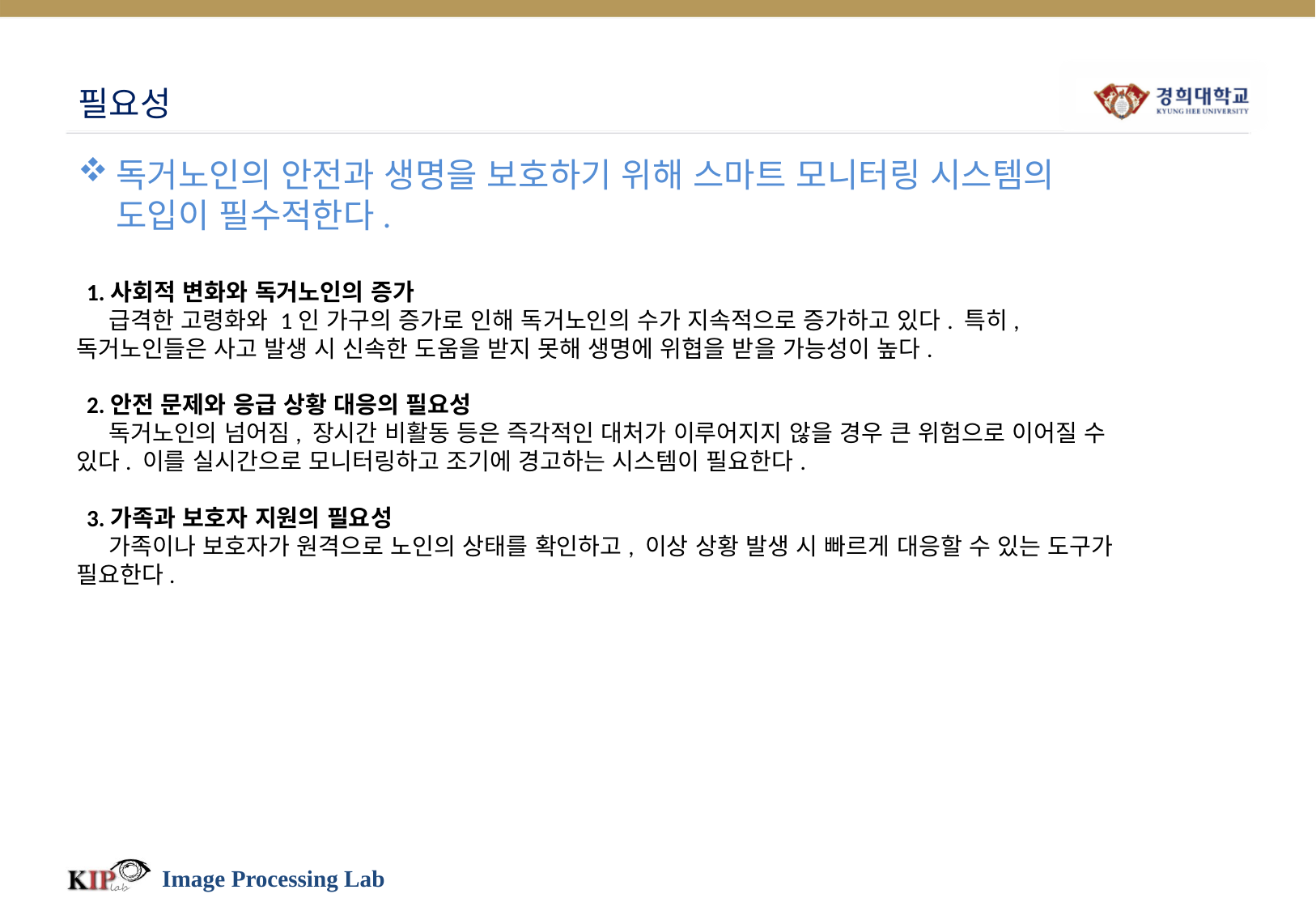

# 필요성
독거노인의 안전과 생명을 보호하기 위해 스마트 모니터링 시스템의 도입이 필수적한다.

  1.사회적 변화와 독거노인의 증가
    급격한 고령화와 1인 가구의 증가로 인해 독거노인의 수가 지속적으로 증가하고 있다. 특히, 독거노인들은 사고 발생 시 신속한 도움을 받지 못해 생명에 위협을 받을 가능성이 높다.

  2.안전 문제와 응급 상황 대응의 필요성
    독거노인의 넘어짐, 장시간 비활동 등은 즉각적인 대처가 이루어지지 않을 경우 큰 위험으로 이어질 수 있다. 이를 실시간으로 모니터링하고 조기에 경고하는 시스템이 필요한다.

  3.가족과 보호자 지원의 필요성
    가족이나 보호자가 원격으로 노인의 상태를 확인하고, 이상 상황 발생 시 빠르게 대응할 수 있는 도구가 필요한다.

Image Processing Lab